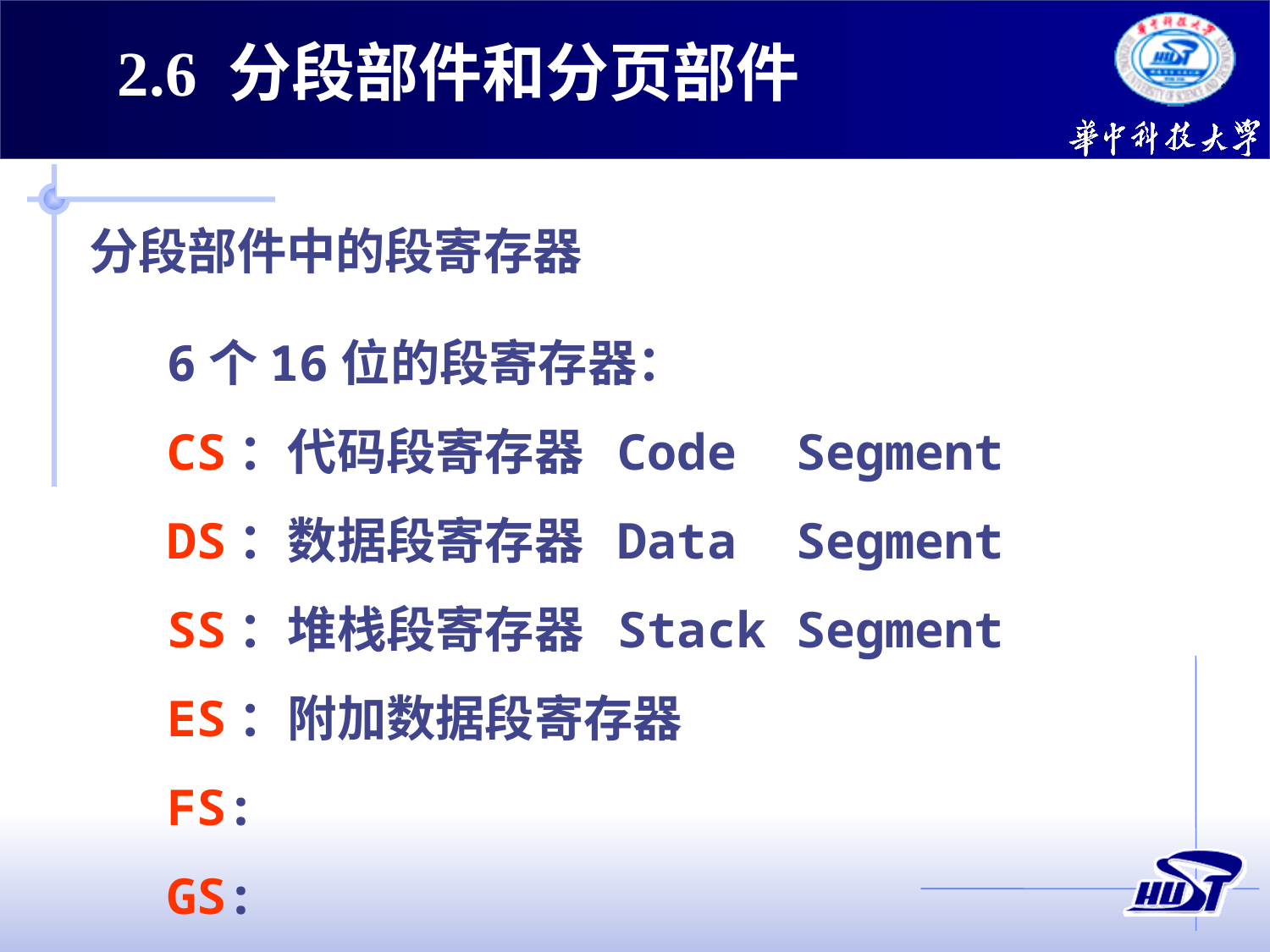

2.6 分段部件和分页部件
分段部件中的段寄存器
6个16位的段寄存器：
CS：代码段寄存器  Code  Segment
DS：数据段寄存器  Data  Segment
SS：堆栈段寄存器  Stack Segment
ES：附加数据段寄存器
FS:
GS: